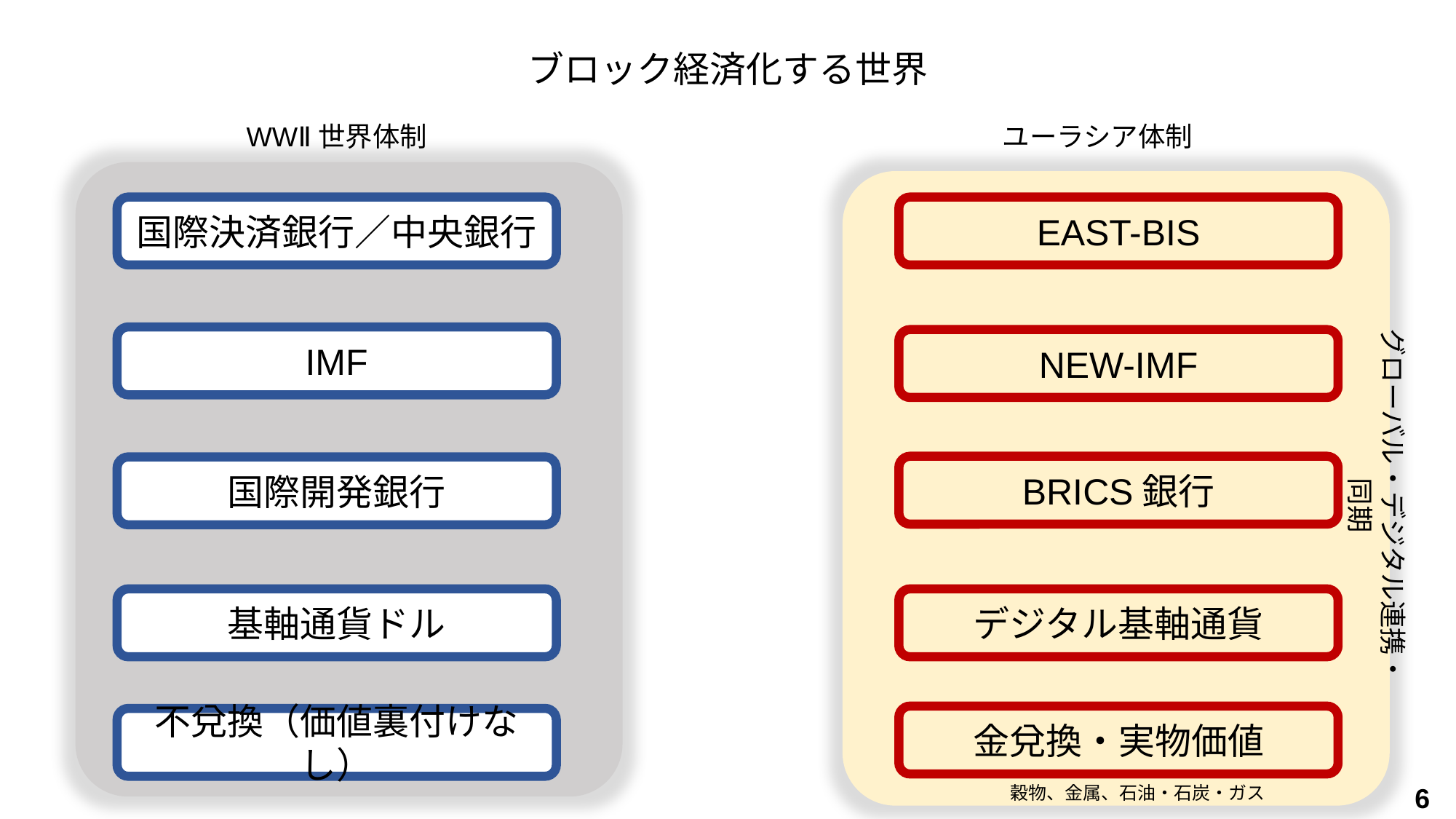

ブロック経済化する世界
WWⅡ世界体制
ユーラシア体制

国際決済銀行／中央銀行
EAST-BIS
グローバル・デジタル連携・同期
IMF
NEW-IMF
BRICS銀行
国際開発銀行
基軸通貨ドル
デジタル基軸通貨
金兌換・実物価値
不兌換（価値裏付けなし）
6
穀物、金属、石油・石炭・ガス